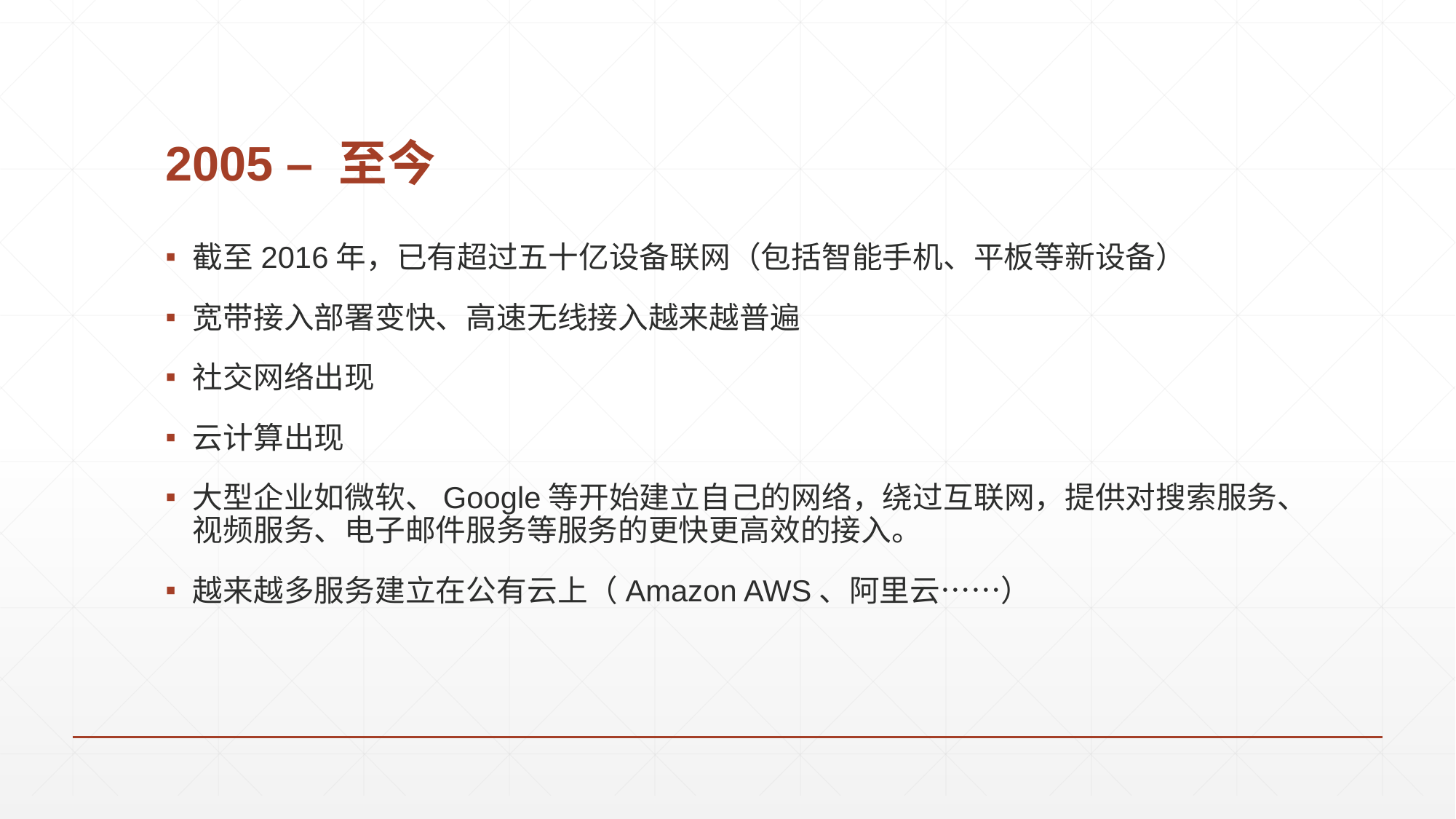

# 2005 – 至今
截至2016年，已有超过五十亿设备联网（包括智能手机、平板等新设备）
宽带接入部署变快、高速无线接入越来越普遍
社交网络出现
云计算出现
大型企业如微软、Google等开始建立自己的网络，绕过互联网，提供对搜索服务、视频服务、电子邮件服务等服务的更快更高效的接入。
越来越多服务建立在公有云上（Amazon AWS、阿里云……）